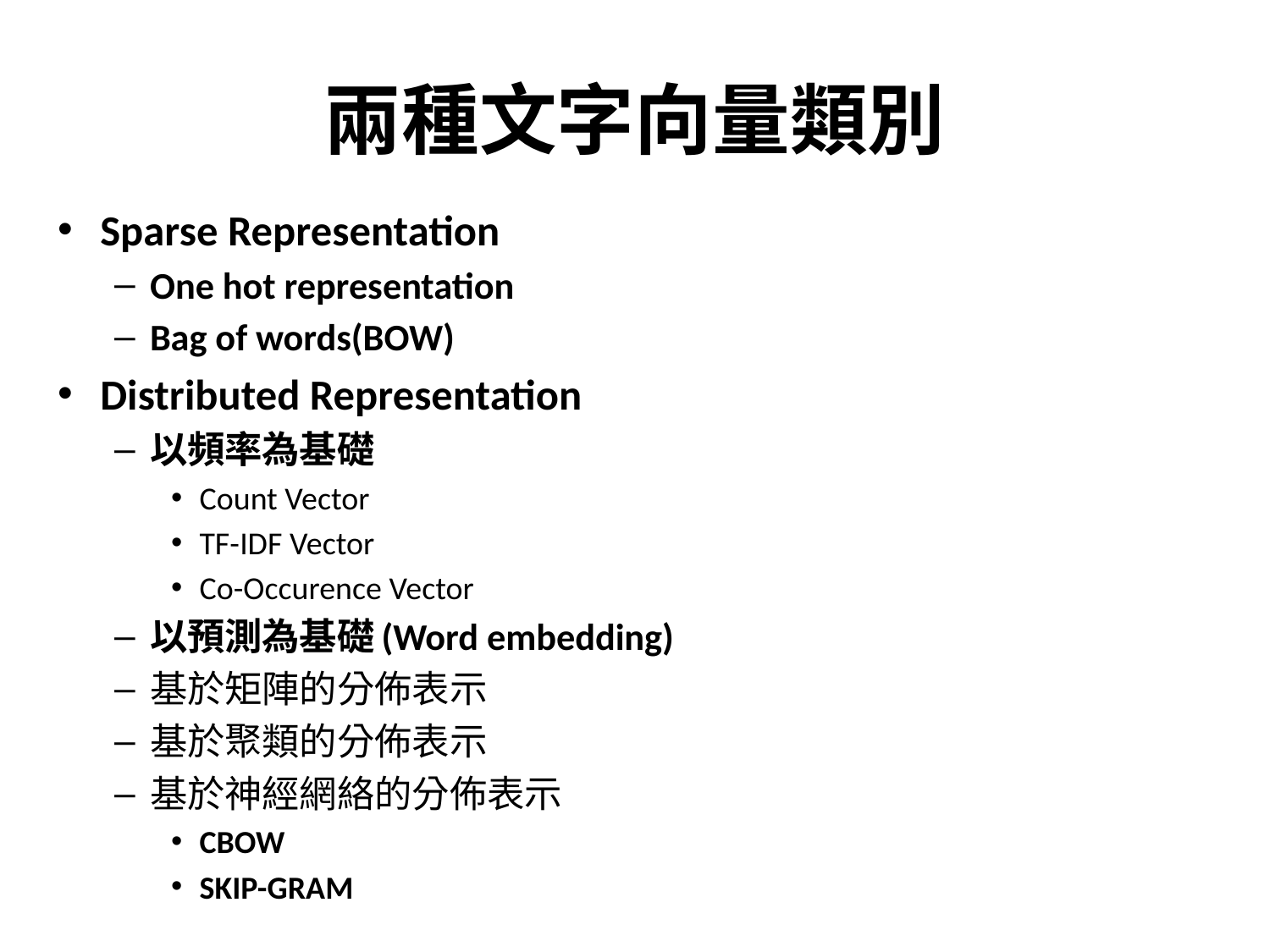

# 兩種文字向量類別
Sparse Representation
One hot representation
Bag of words(BOW)
Distributed Representation
以頻率為基礎
Count Vector
TF-IDF Vector
Co-Occurence Vector
以預測為基礎(Word embedding)
基於矩陣的分佈表示
基於聚類的分佈表示
基於神經網絡的分佈表示
CBOW
SKIP-GRAM